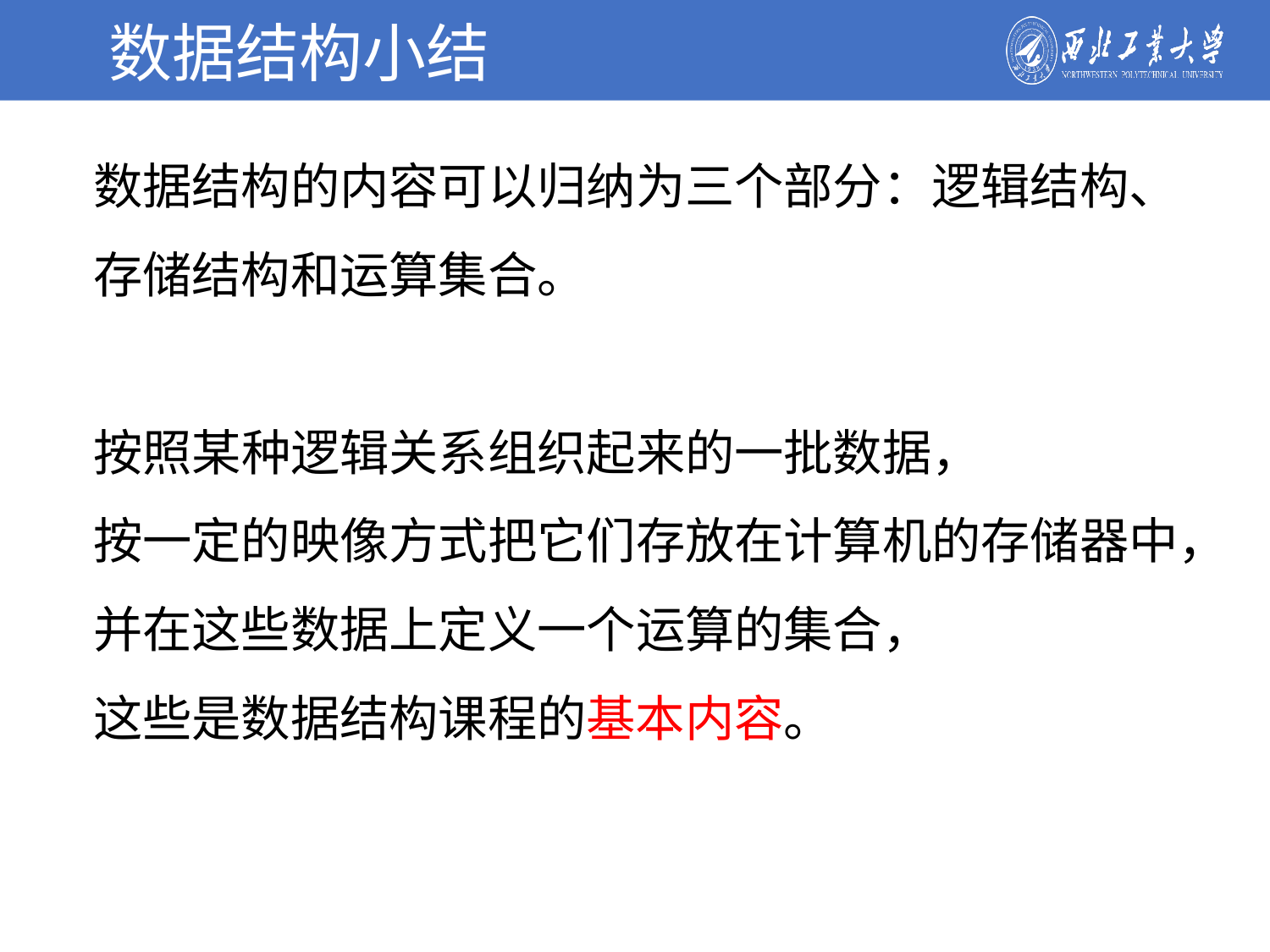

数据结构小结
数据结构的内容可以归纳为三个部分：逻辑结构、存储结构和运算集合。

按照某种逻辑关系组织起来的一批数据，
按一定的映像方式把它们存放在计算机的存储器中，
并在这些数据上定义一个运算的集合，
这些是数据结构课程的基本内容。
学校简介
37